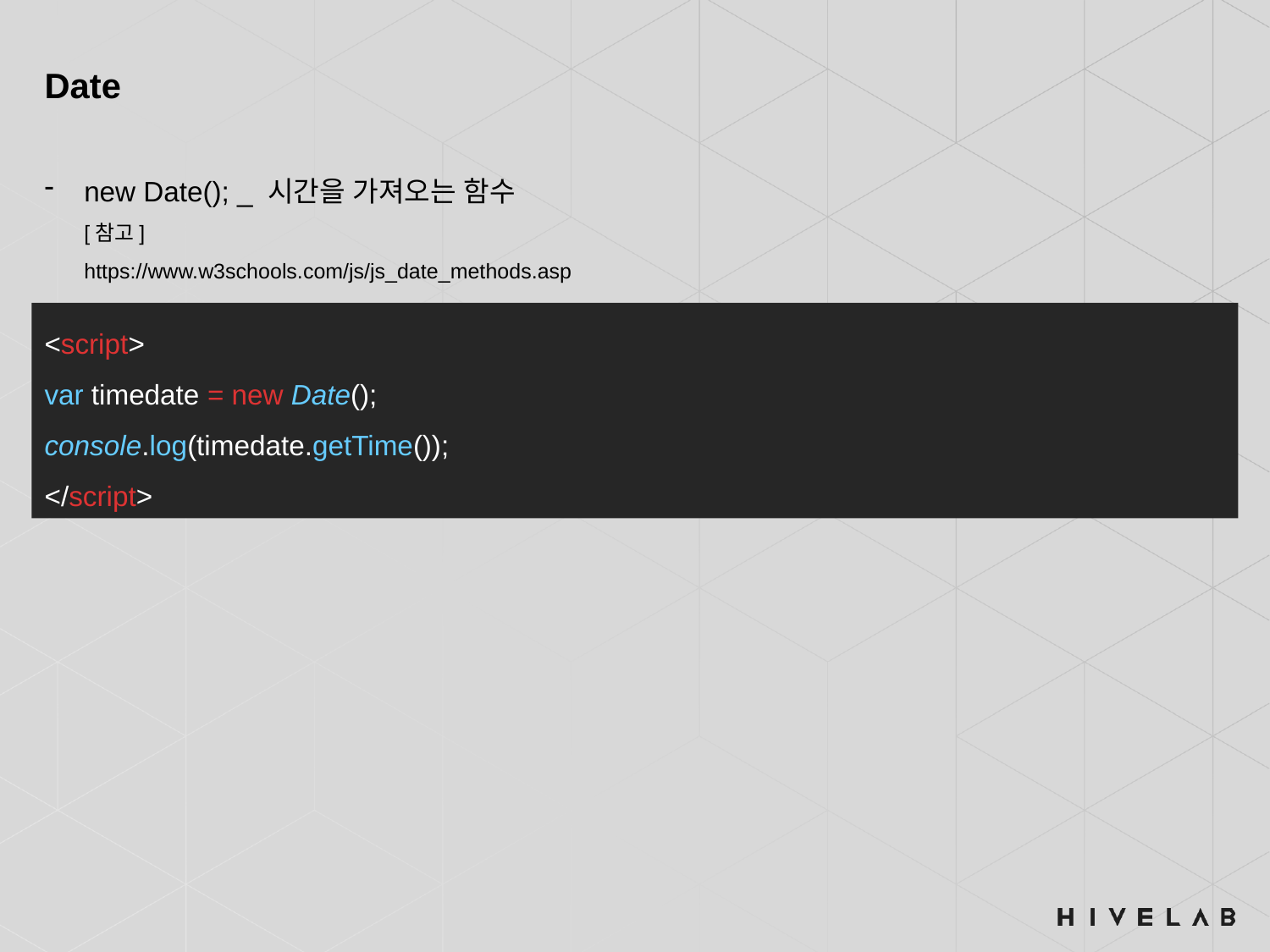

Date

new Date(); _ 시간을 가져오는 함수
[참고]
https://www.w3schools.com/js/js_date_methods.asp
<script>
var timedate = new Date();
console.log(timedate.getTime());
</script>